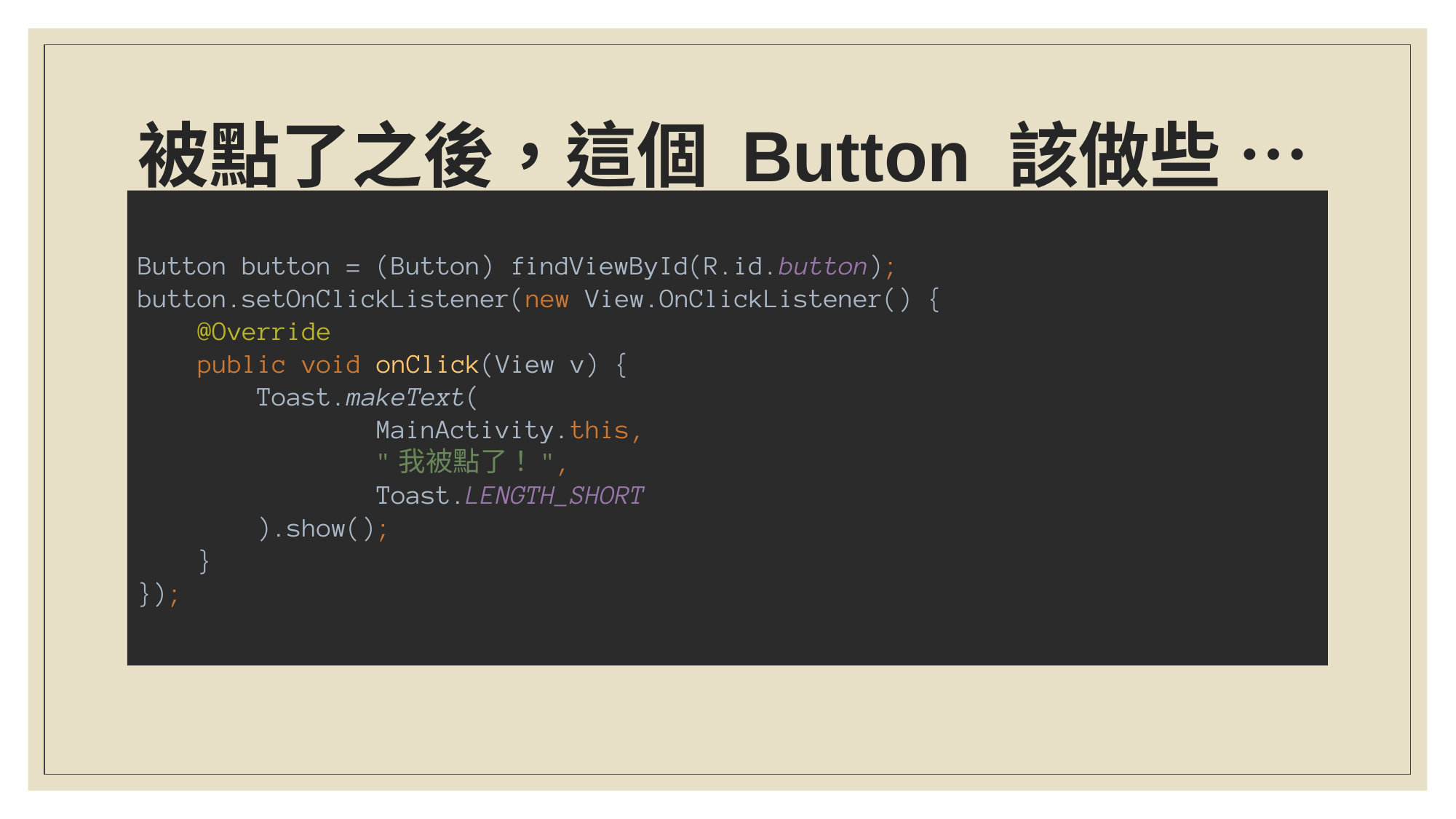

# 被點了之後，這個 Button 該做些 …
Button button = (Button) findViewById(R.id.button);
button.setOnClickListener(new View.OnClickListener() {
    @Override
    public void onClick(View v) {
        Toast.makeText(
                MainActivity.this,
                "我被點了！",
                Toast.LENGTH_SHORT
        ).show();
    }
});